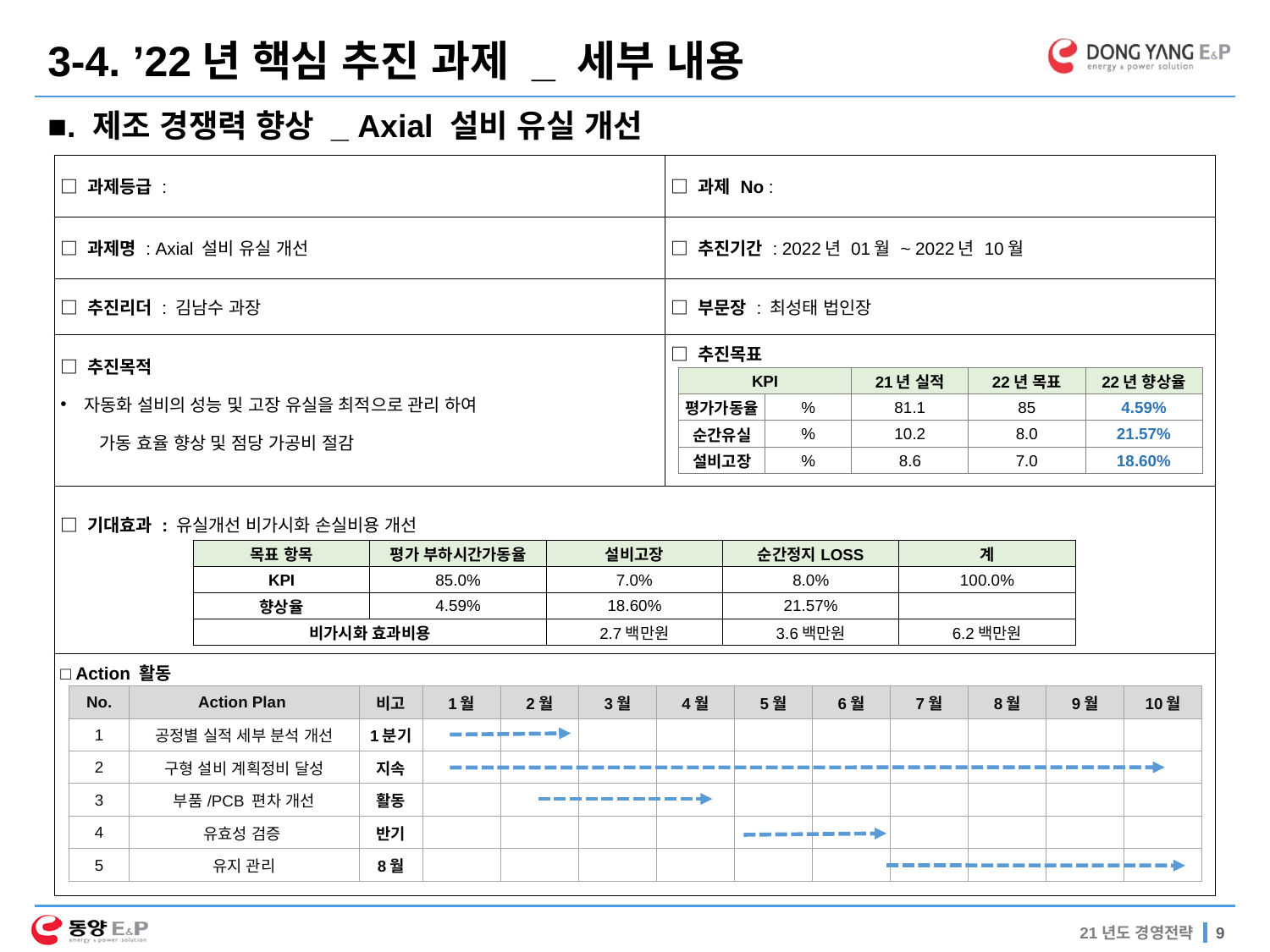

3-4. ’22년 핵심 추진 과제 _ 세부 내용
■. 제조 경쟁력 향상 _ Axial 설비 유실 개선
| □ 과제등급 : | □ 과제 No : |
| --- | --- |
| □ 과제명 : Axial 설비 유실 개선 | □ 추진기간 : 2022년 01월 ~ 2022년 10월 |
| □ 추진리더 : 김남수 과장 | □ 부문장 : 최성태 법인장 |
| □ 추진목적 자동화 설비의 성능 및 고장 유실을 최적으로 관리 하여 가동 효율 향상 및 점당 가공비 절감 | □ 추진목표 |
| □ 기대효과 : 유실개선 비가시화 손실비용 개선 |  |
| □ Action 활동 |  |
| KPI |  | 21년 실적 | 22년 목표 | 22년 향상율 |
| --- | --- | --- | --- | --- |
| 평가가동율 | % | 81.1 | 85 | 4.59% |
| 순간유실 | % | 10.2 | 8.0 | 21.57% |
| 설비고장 | % | 8.6 | 7.0 | 18.60% |
| 목표 항목 | 평가 부하시간가동율 | 설비고장 | 순간정지LOSS | 계 |
| --- | --- | --- | --- | --- |
| KPI | 85.0% | 7.0% | 8.0% | 100.0% |
| 향상율 | 4.59% | 18.60% | 21.57% |  |
| 비가시화 효과비용 |  | 2.7백만원 | 3.6백만원 | 6.2백만원 |
| No. | Action Plan | 비고 | 1월 | 2월 | 3월 | 4월 | 5월 | 6월 | 7월 | 8월 | 9월 | 10월 |
| --- | --- | --- | --- | --- | --- | --- | --- | --- | --- | --- | --- | --- |
| 1 | 공정별 실적 세부 분석 개선 | 1분기 |  |  |  |  |  |  |  |  |  |  |
| 2 | 구형 설비 계획정비 달성 | 지속 |  |  |  |  |  |  |  |  |  |  |
| 3 | 부품/PCB 편차 개선 | 활동 |  |  |  |  |  |  |  |  |  |  |
| 4 | 유효성 검증 | 반기 |  |  |  |  |  |  |  |  |  |  |
| 5 | 유지 관리 | 8월 |  |  |  |  |  |  |  |  |  |  |